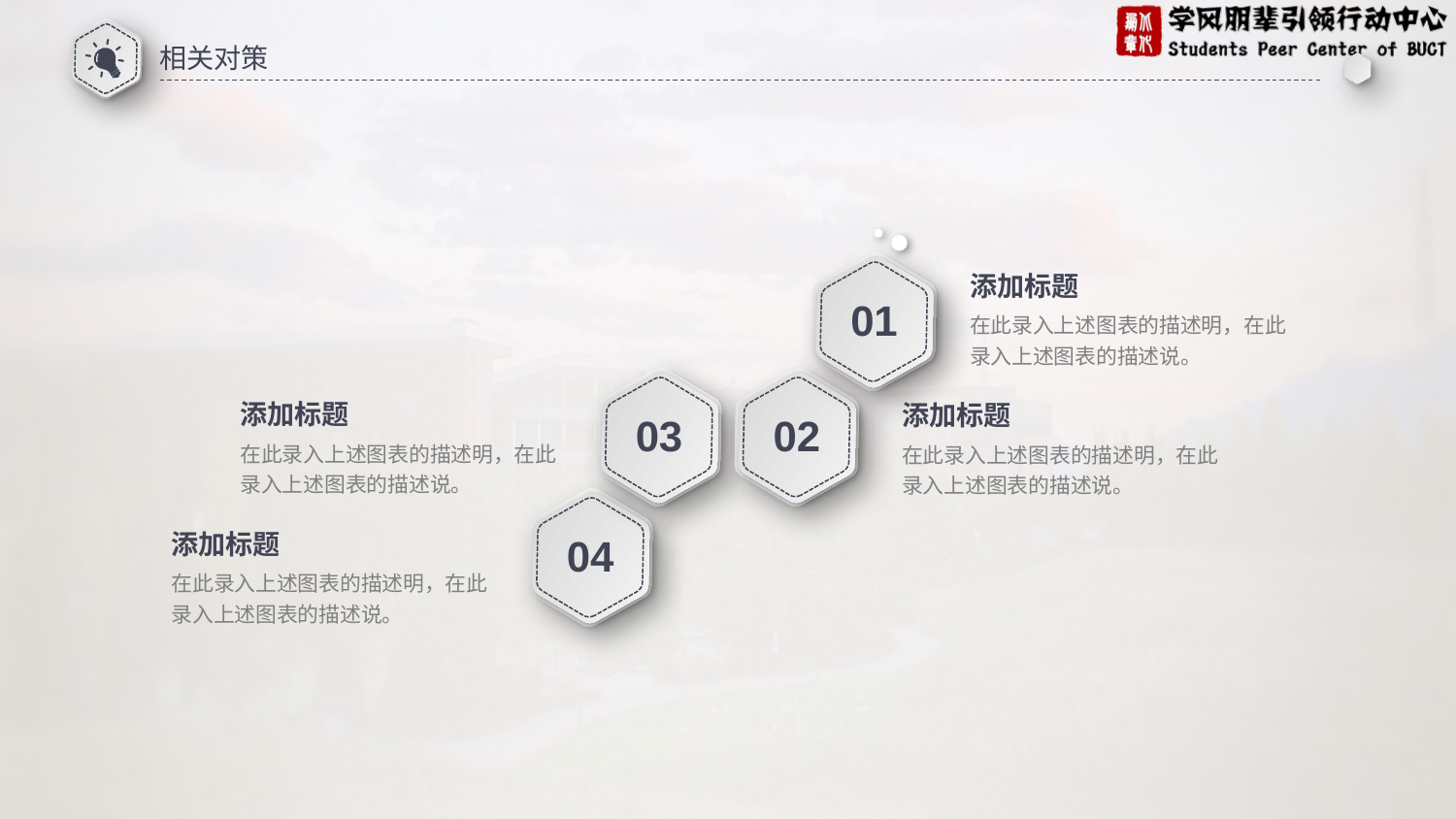

相关对策

01
添加标题
在此录入上述图表的描述明，在此录入上述图表的描述说。

03

02
添加标题
添加标题
在此录入上述图表的描述明，在此录入上述图表的描述说。
在此录入上述图表的描述明，在此录入上述图表的描述说。

04
添加标题
在此录入上述图表的描述明，在此录入上述图表的描述说。